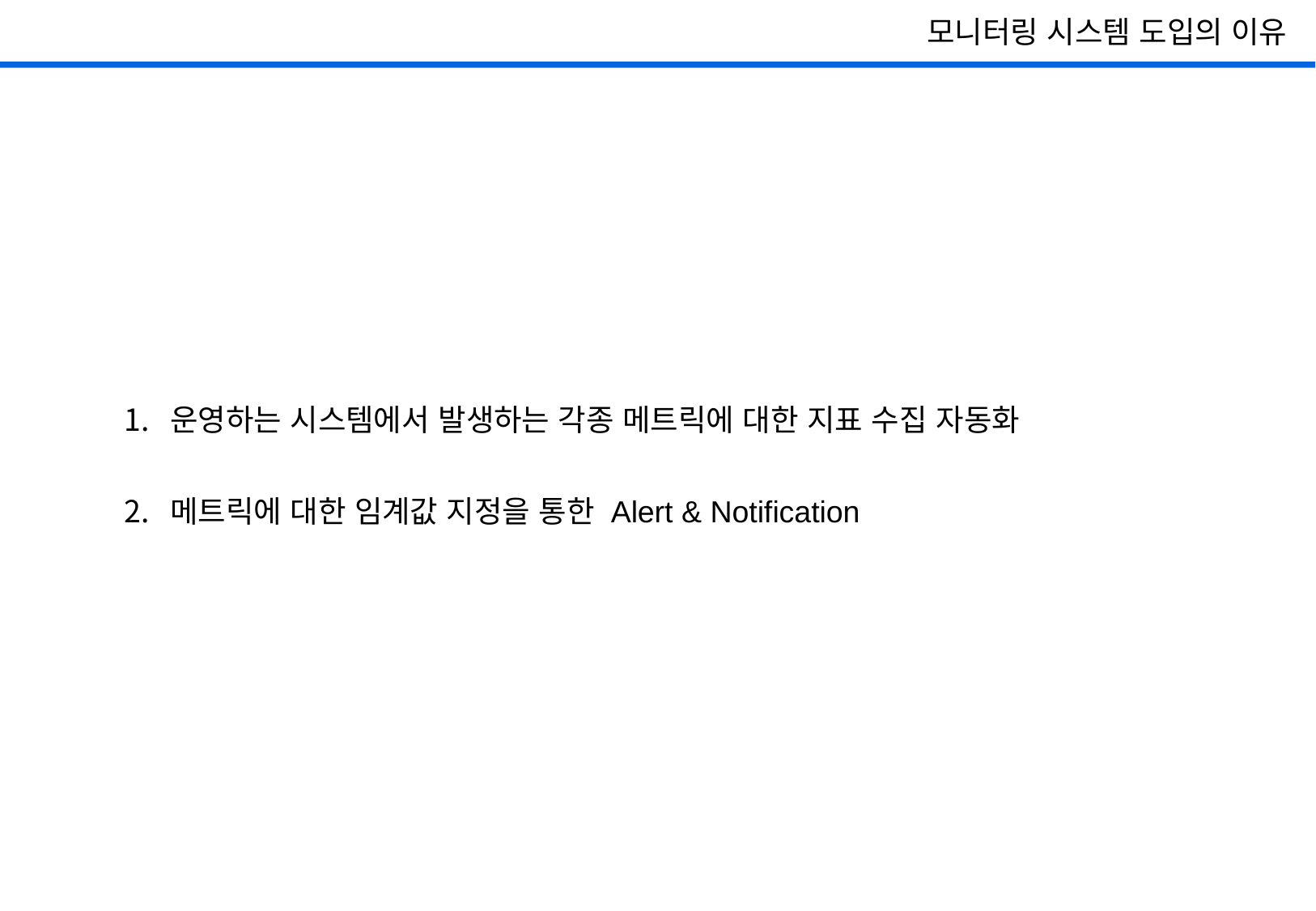

모니터링 시스템 도입의 이유
운영하는 시스템에서 발생하는 각종 메트릭에 대한 지표 수집 자동화
메트릭에 대한 임계값 지정을 통한 Alert & Notification